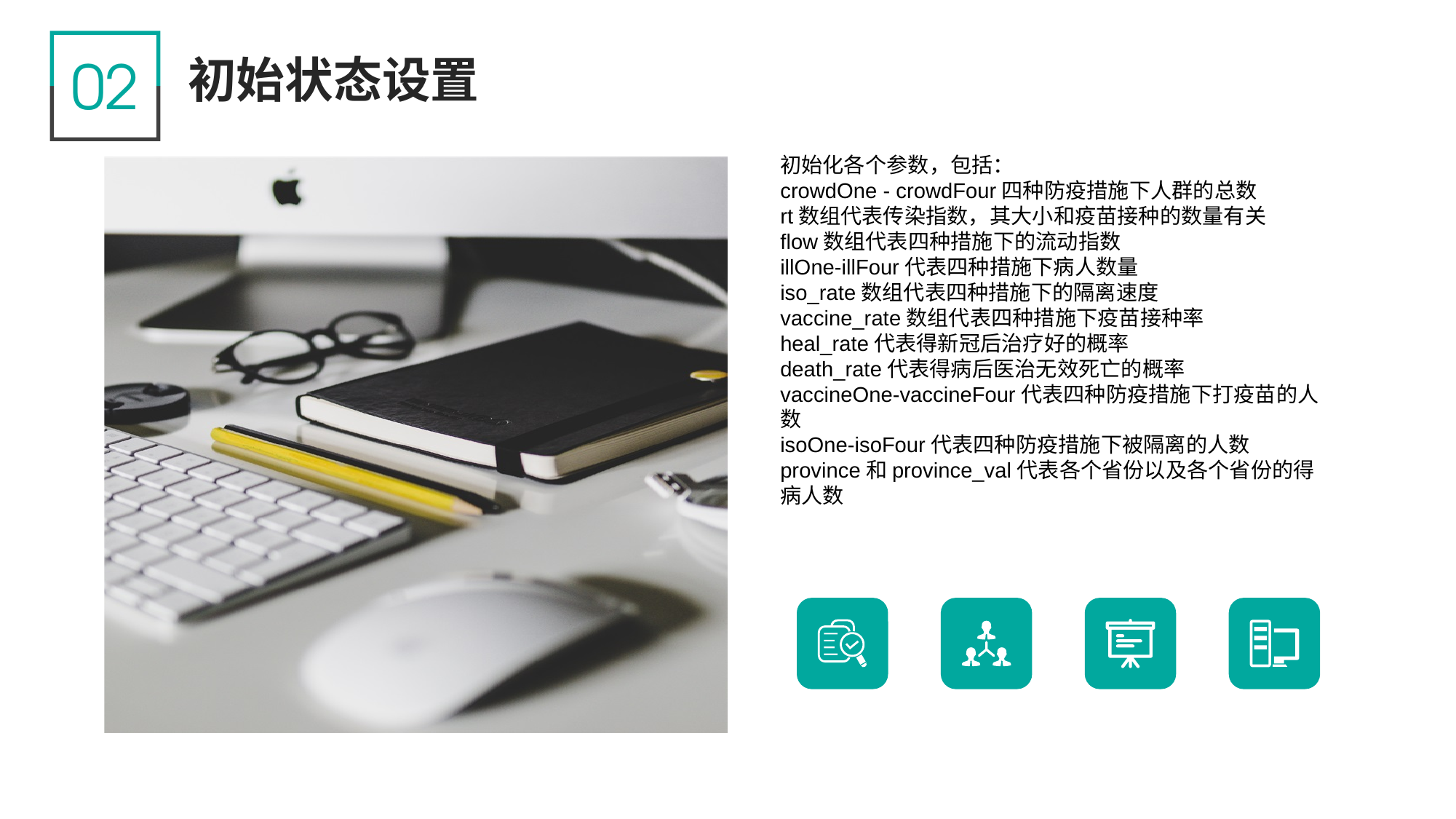

02
初始状态设置

初始化各个参数，包括：
crowdOne - crowdFour四种防疫措施下人群的总数
rt数组代表传染指数，其大小和疫苗接种的数量有关
flow数组代表四种措施下的流动指数
illOne-illFour代表四种措施下病人数量
iso_rate数组代表四种措施下的隔离速度
vaccine_rate数组代表四种措施下疫苗接种率
heal_rate代表得新冠后治疗好的概率
death_rate代表得病后医治无效死亡的概率
vaccineOne-vaccineFour代表四种防疫措施下打疫苗的人数
isoOne-isoFour代表四种防疫措施下被隔离的人数
province和province_val代表各个省份以及各个省份的得病人数